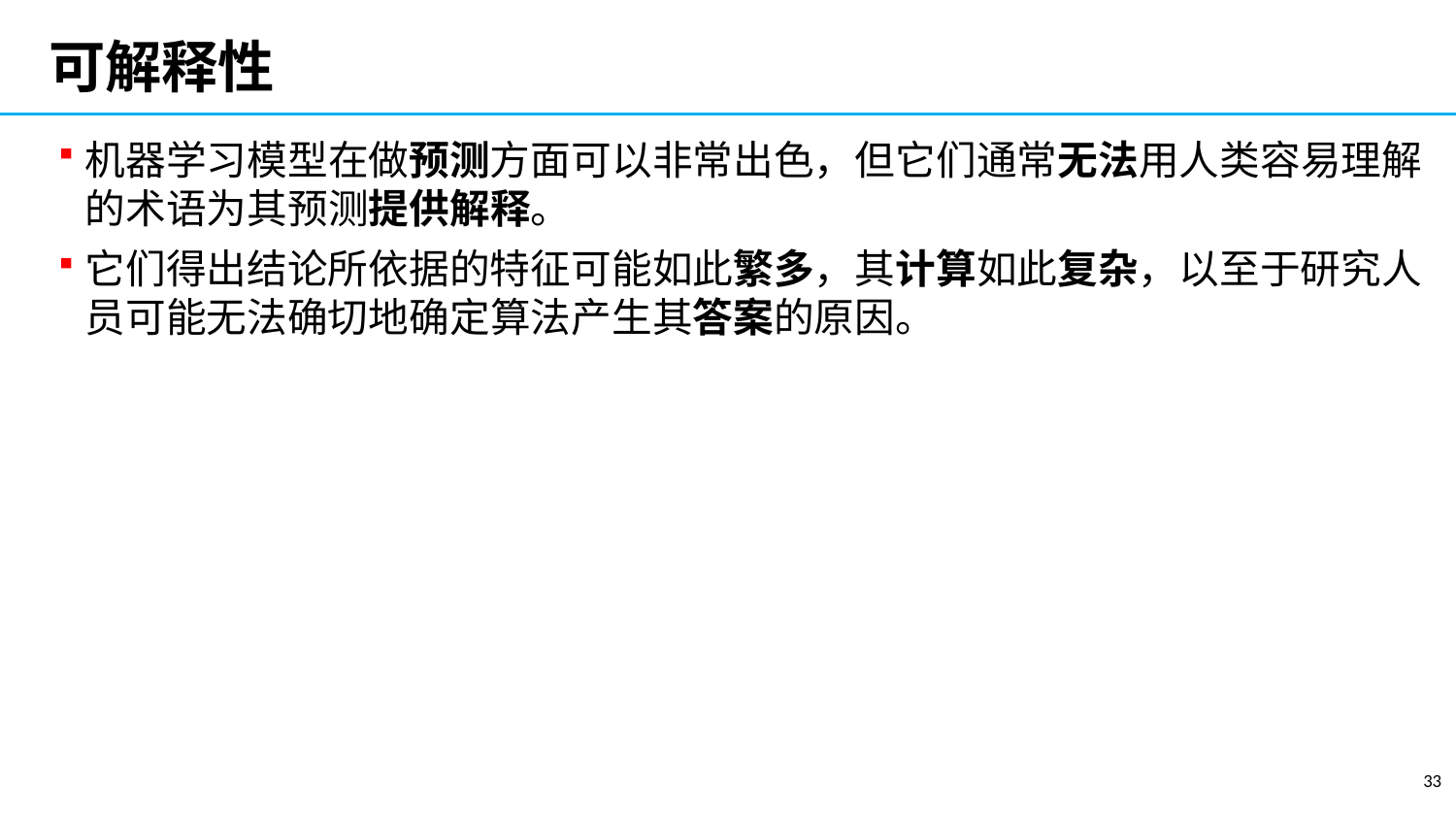

# 可解释性

机器学习模型在做预测方面可以非常出色，但它们通常无法用人类容易理解的术语为其预测提供解释。
它们得出结论所依据的特征可能如此繁多，其计算如此复杂，以至于研究人员可能无法确切地确定算法产生其答案的原因。
33